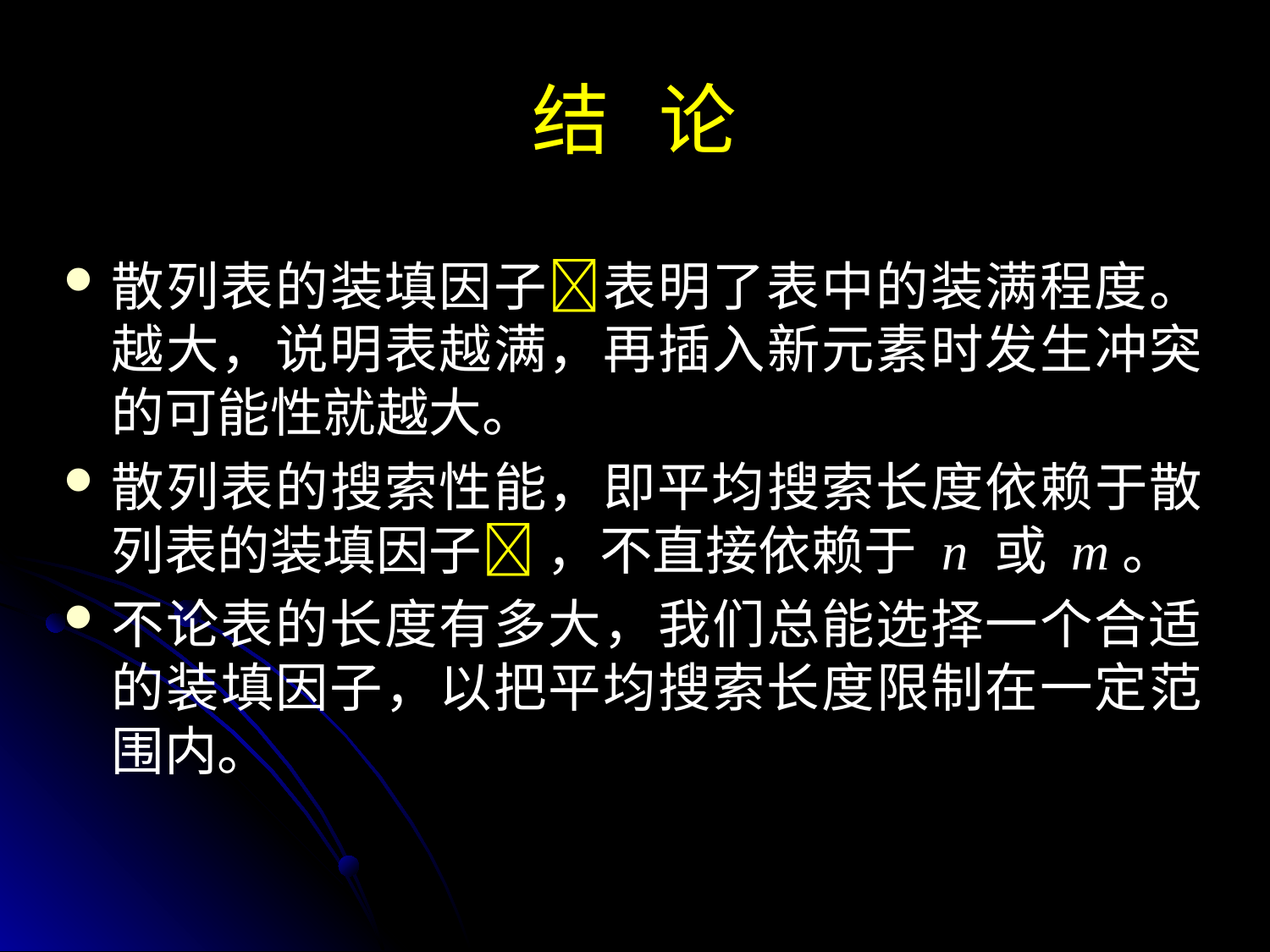

# 结	论
散列表的装填因子α表明了表中的装满程度。越大，说明表越满，再插入新元素时发生冲突的可能性就越大。
散列表的搜索性能，即平均搜索长度依赖于散列表的装填因子α ，不直接依赖于 n 或 m。
不论表的长度有多大，我们总能选择一个合适的装填因子，以把平均搜索长度限制在一定范围内。